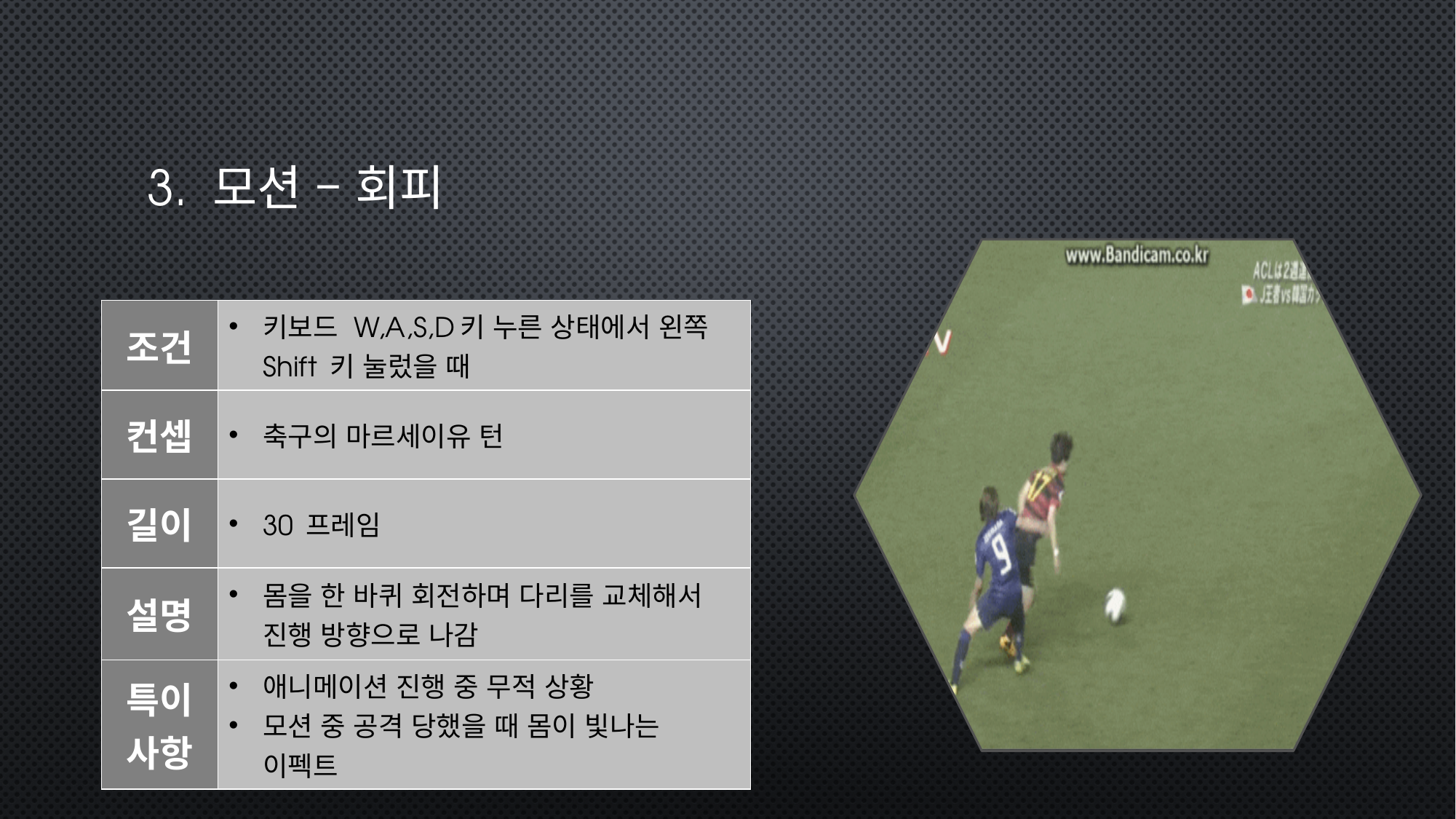

# 3. 모션 – 회피

| 조건 | 키보드 W,A,S,D키 누른 상태에서 왼쪽 Shift 키 눌렀을 때 |
| --- | --- |
| 컨셉 | 축구의 마르세이유 턴 |
| 길이 | 30 프레임 |
| 설명 | 몸을 한 바퀴 회전하며 다리를 교체해서 진행 방향으로 나감 |
| 특이사항 | 애니메이션 진행 중 무적 상황 모션 중 공격 당했을 때 몸이 빛나는 이펙트 |